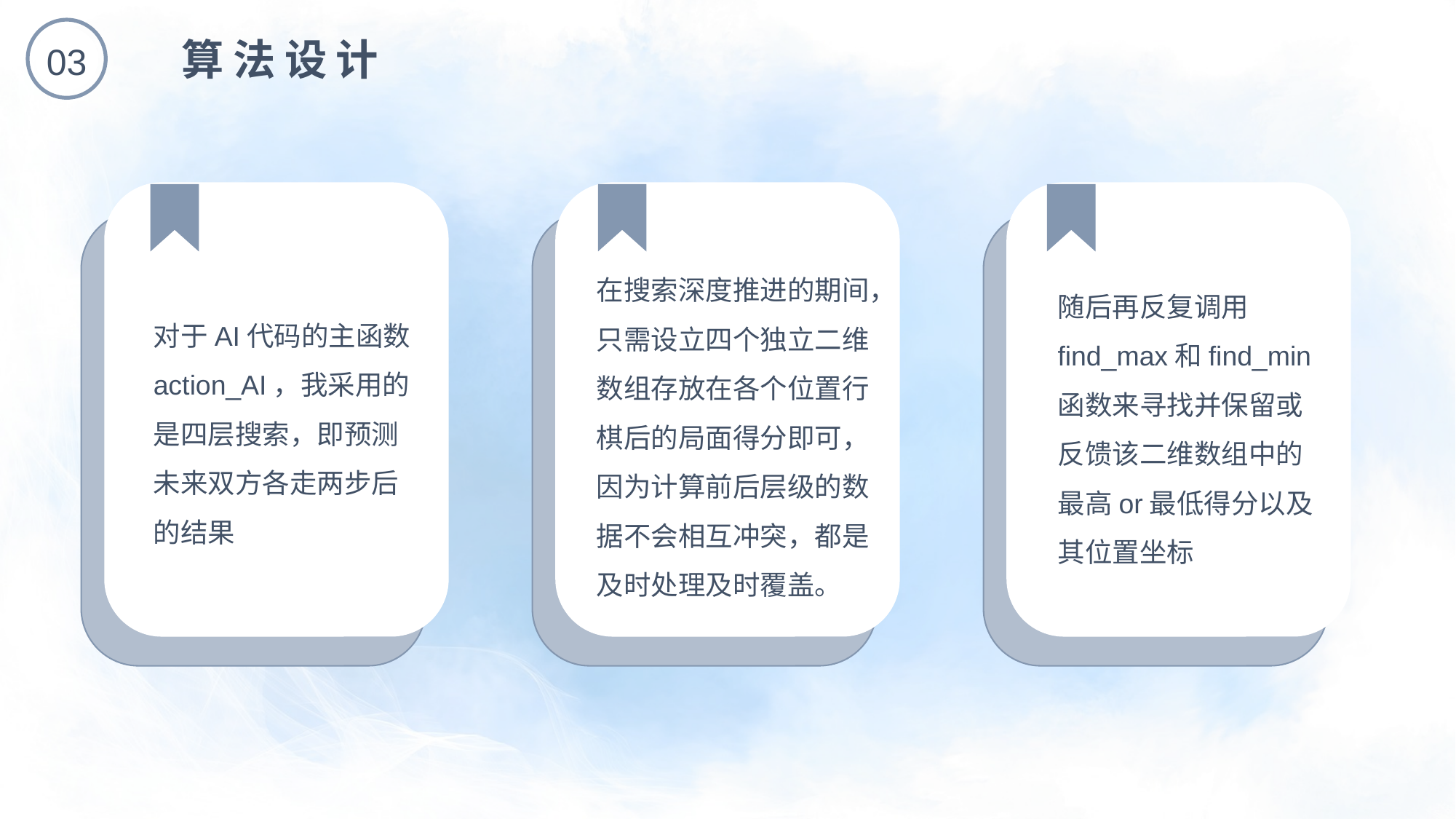

03
算法设计

在搜索深度推进的期间，只需设立四个独立二维数组存放在各个位置行棋后的局面得分即可，因为计算前后层级的数据不会相互冲突，都是及时处理及时覆盖。
随后再反复调用find_max和find_min函数来寻找并保留或反馈该二维数组中的最高or最低得分以及其位置坐标

对于AI代码的主函数action_AI，我采用的是四层搜索，即预测未来双方各走两步后的结果